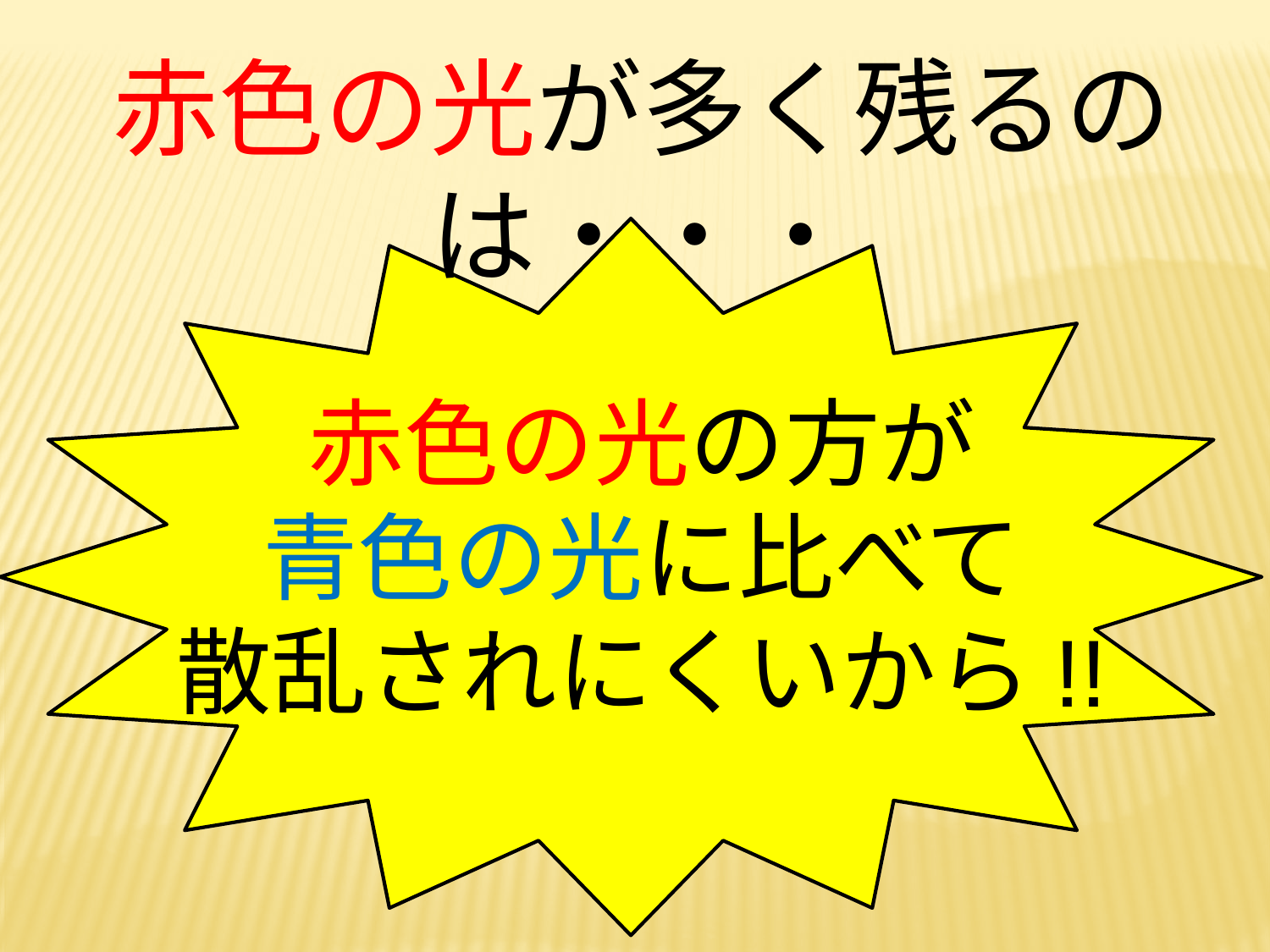

赤色の光が多く残るのは・・・

赤色の光の方が
青色の光に比べて
散乱されにくいから!!